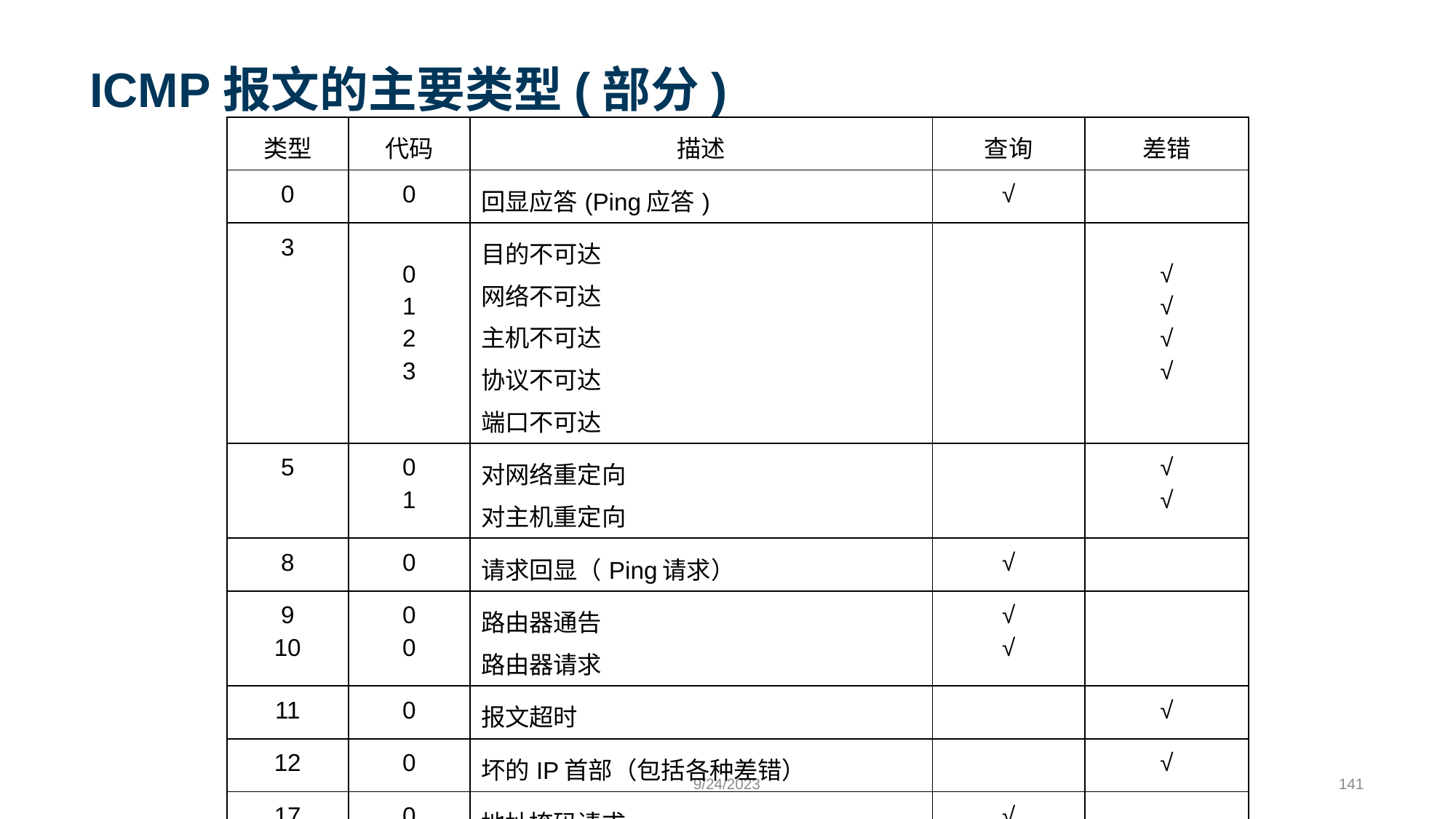

# ICMP报文的主要类型(部分)
| 类型 | 代码 | 描述 | 查询 | 差错 |
| --- | --- | --- | --- | --- |
| 0 | 0 | 回显应答(Ping应答) | √ |  |
| 3 | 0 1 2 3 | 目的不可达 网络不可达 主机不可达 协议不可达 端口不可达 |  | √ √ √ √ |
| 5 | 0 1 | 对网络重定向 对主机重定向 |  | √ √ |
| 8 | 0 | 请求回显（Ping请求） | √ |  |
| 9 10 | 0 0 | 路由器通告 路由器请求 | √ √ |  |
| 11 | 0 | 报文超时 |  | √ |
| 12 | 0 | 坏的IP首部（包括各种差错） |  | √ |
| 17 18 | 0 0 | 地址掩码请求 地址掩码应答 | √ √ |  |

9/24/2023
141